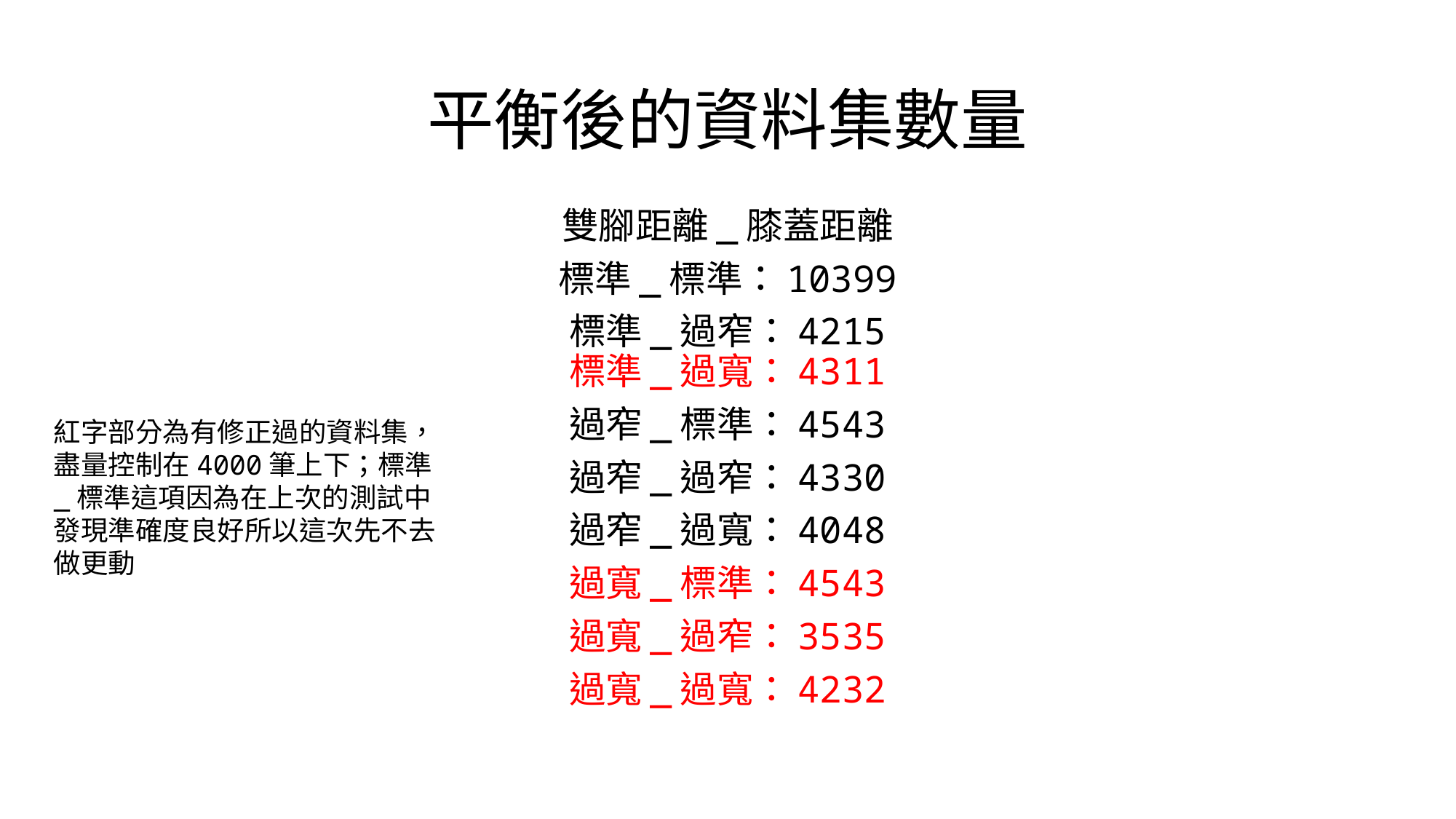

# 平衡後的資料集數量
雙腳距離_膝蓋距離
標準_標準：10399
標準_過窄：4215
標準_過寬：4311
過窄_標準：4543
過窄_過窄：4330
過窄_過寬：4048
過寬_標準：4543
過寬_過窄：3535
過寬_過寬：4232
紅字部分為有修正過的資料集，盡量控制在4000筆上下；標準_標準這項因為在上次的測試中發現準確度良好所以這次先不去做更動